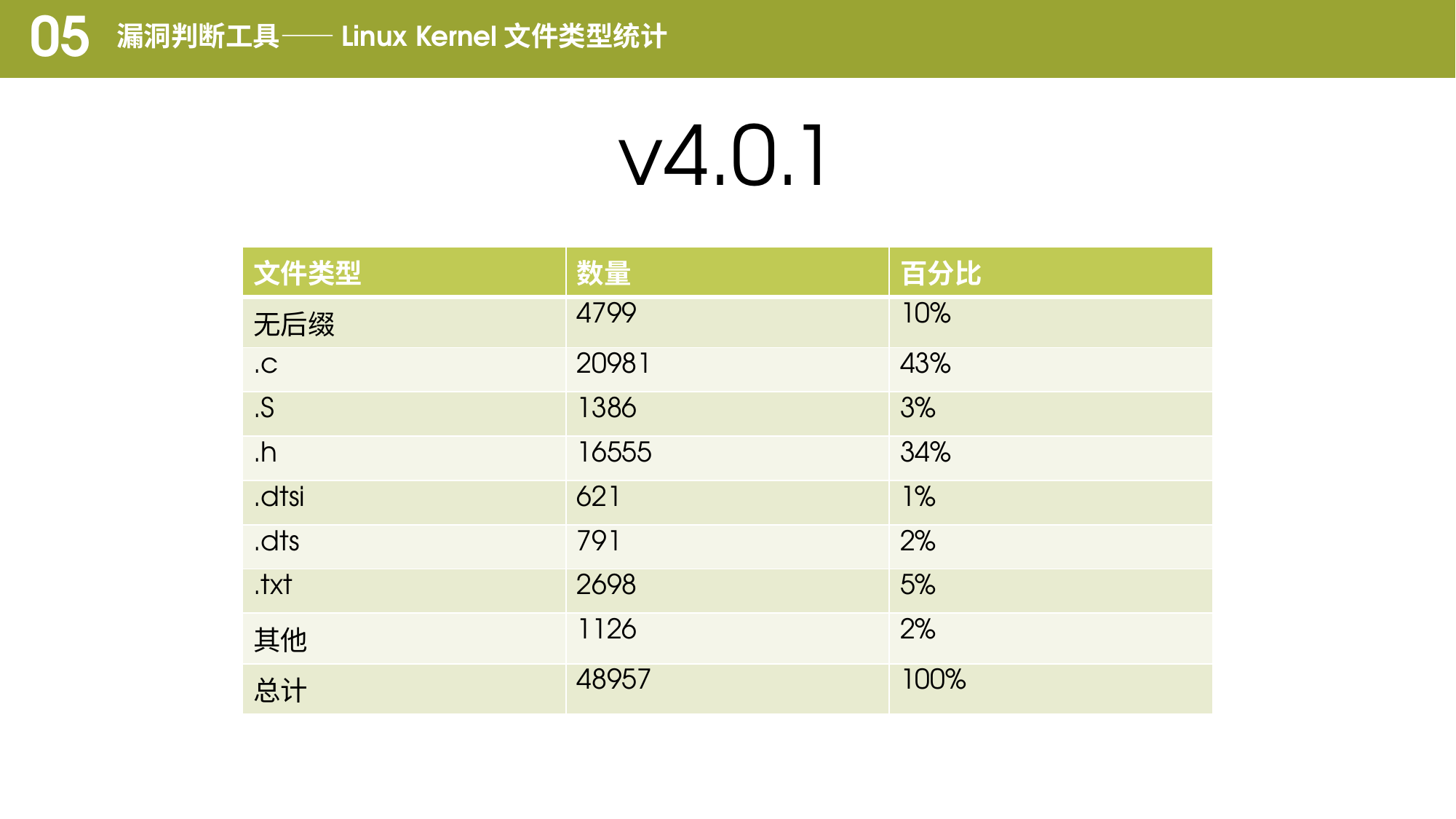

05
漏洞判断工具——Linux Kernel文件类型统计
v4.0.1
| 文件类型 | 数量 | 百分比 |
| --- | --- | --- |
| 无后缀 | 4799 | 10% |
| .c | 20981 | 43% |
| .S | 1386 | 3% |
| .h | 16555 | 34% |
| .dtsi | 621 | 1% |
| .dts | 791 | 2% |
| .txt | 2698 | 5% |
| 其他 | 1126 | 2% |
| 总计 | 48957 | 100% |